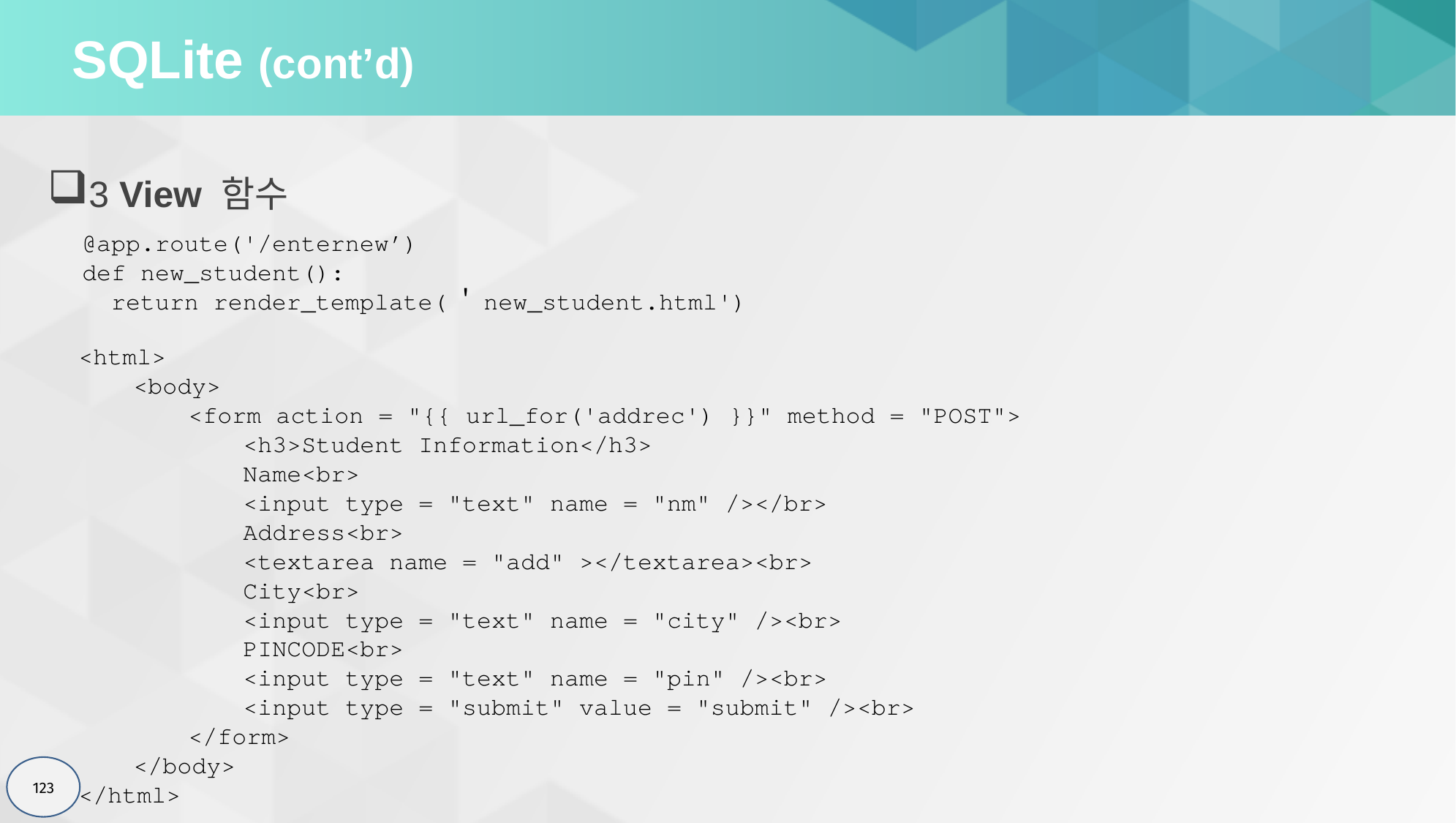

# SQLite (cont’d)
3 View 함수
@app.route('/enternew’)
def new_student():
  return render_template(＇new_student.html')
<html>
<body>
<form action = "{{ url_for('addrec') }}" method = "POST">
<h3>Student Information</h3>
Name<br>
<input type = "text" name = "nm" /></br>
Address<br>
<textarea name = "add" ></textarea><br>
City<br>
<input type = "text" name = "city" /><br>
PINCODE<br>
<input type = "text" name = "pin" /><br>
<input type = "submit" value = "submit" /><br>
</form>
</body>
</html>